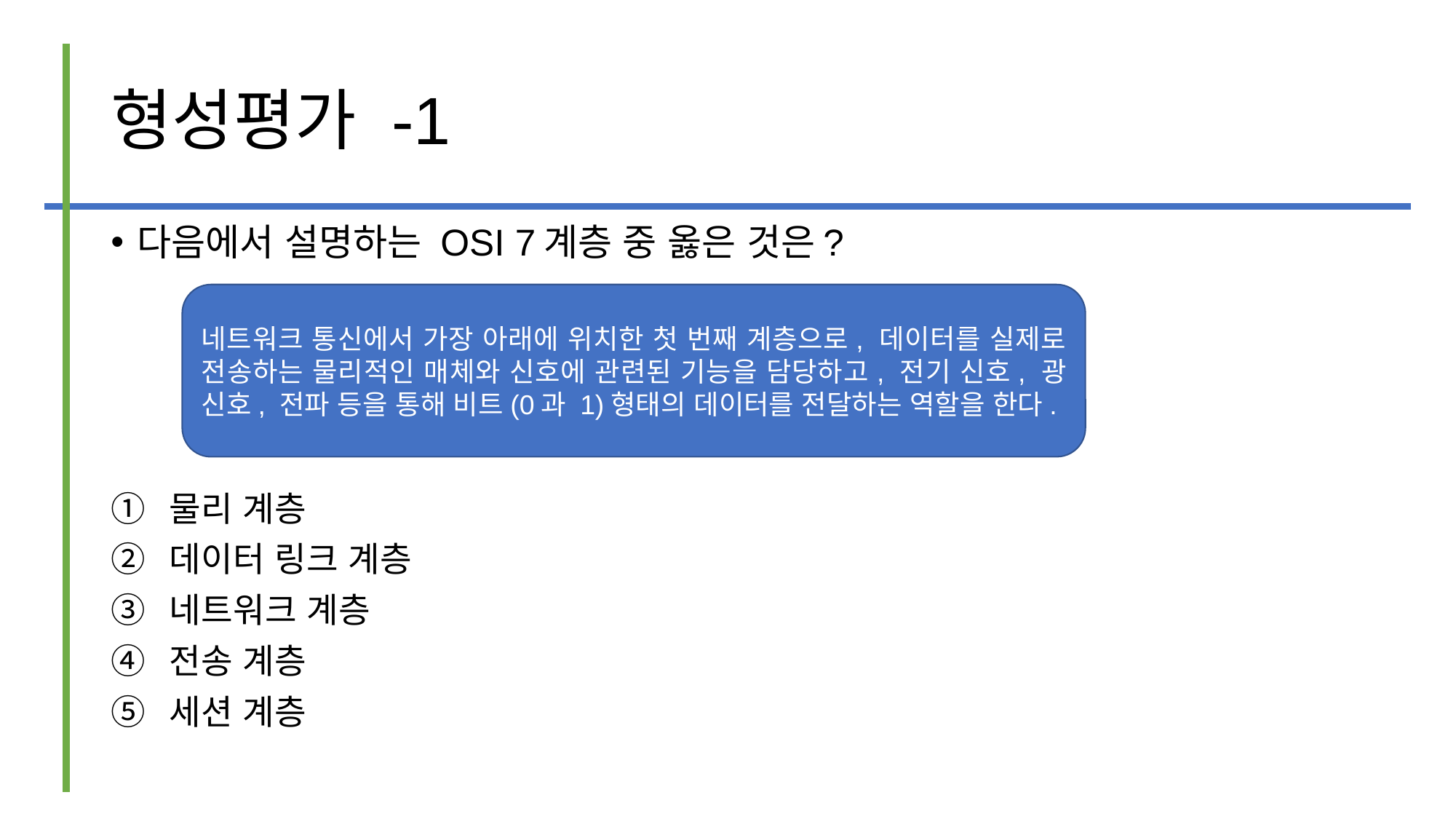

# 형성평가 -1
다음에서 설명하는 OSI 7계층 중 옳은 것은?

물리 계층
데이터 링크 계층
네트워크 계층
전송 계층
세션 계층
네트워크 통신에서 가장 아래에 위치한 첫 번째 계층으로, 데이터를 실제로 전송하는 물리적인 매체와 신호에 관련된 기능을 담당하고, 전기 신호, 광 신호, 전파 등을 통해 비트(0과 1)형태의 데이터를 전달하는 역할을 한다.